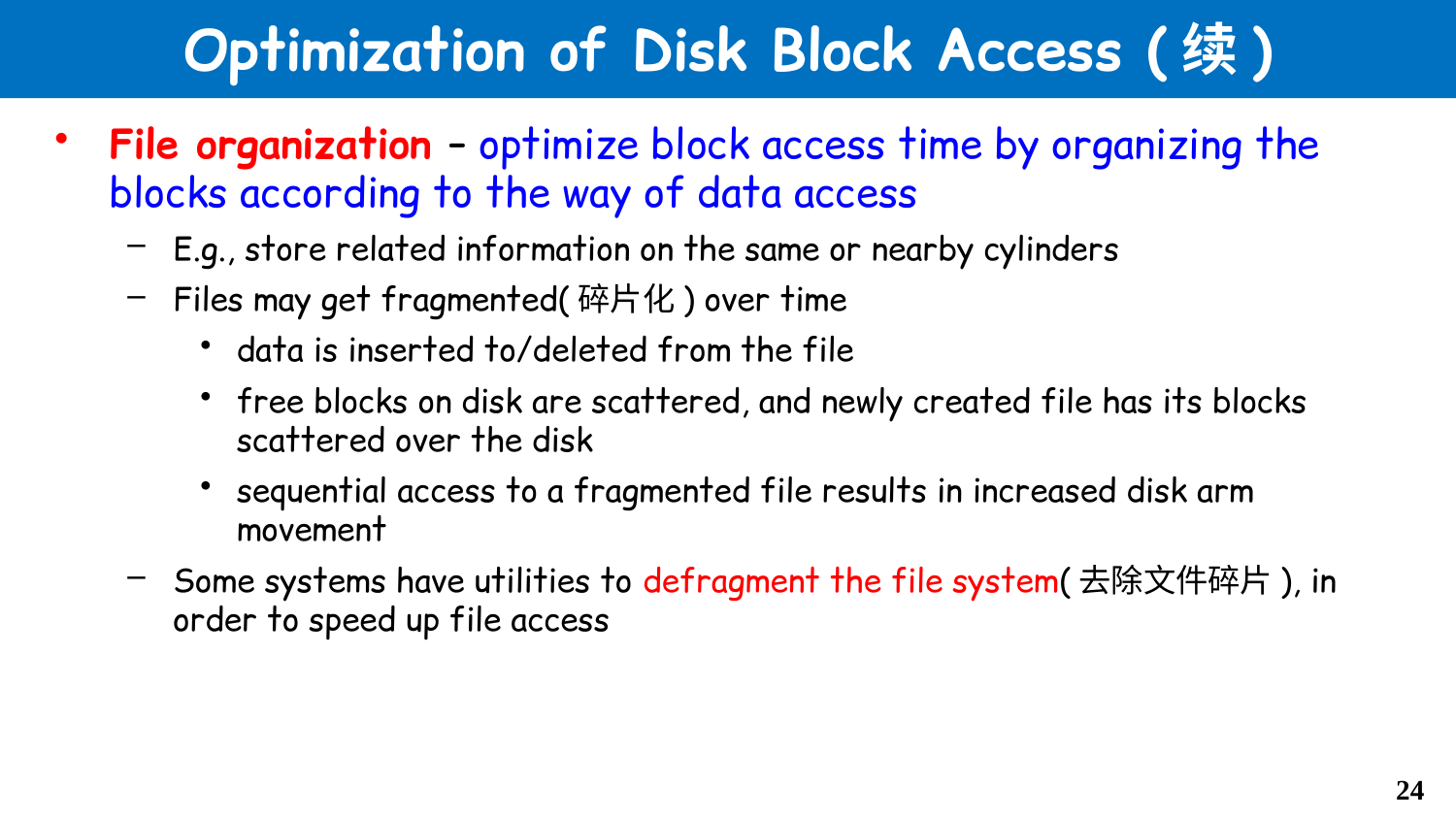

# Optimization of Disk Block Access (续)
File organization – optimize block access time by organizing the blocks according to the way of data access
E.g., store related information on the same or nearby cylinders
Files may get fragmented(碎片化) over time
data is inserted to/deleted from the file
free blocks on disk are scattered, and newly created file has its blocks scattered over the disk
sequential access to a fragmented file results in increased disk arm movement
Some systems have utilities to defragment the file system(去除文件碎片), in order to speed up file access